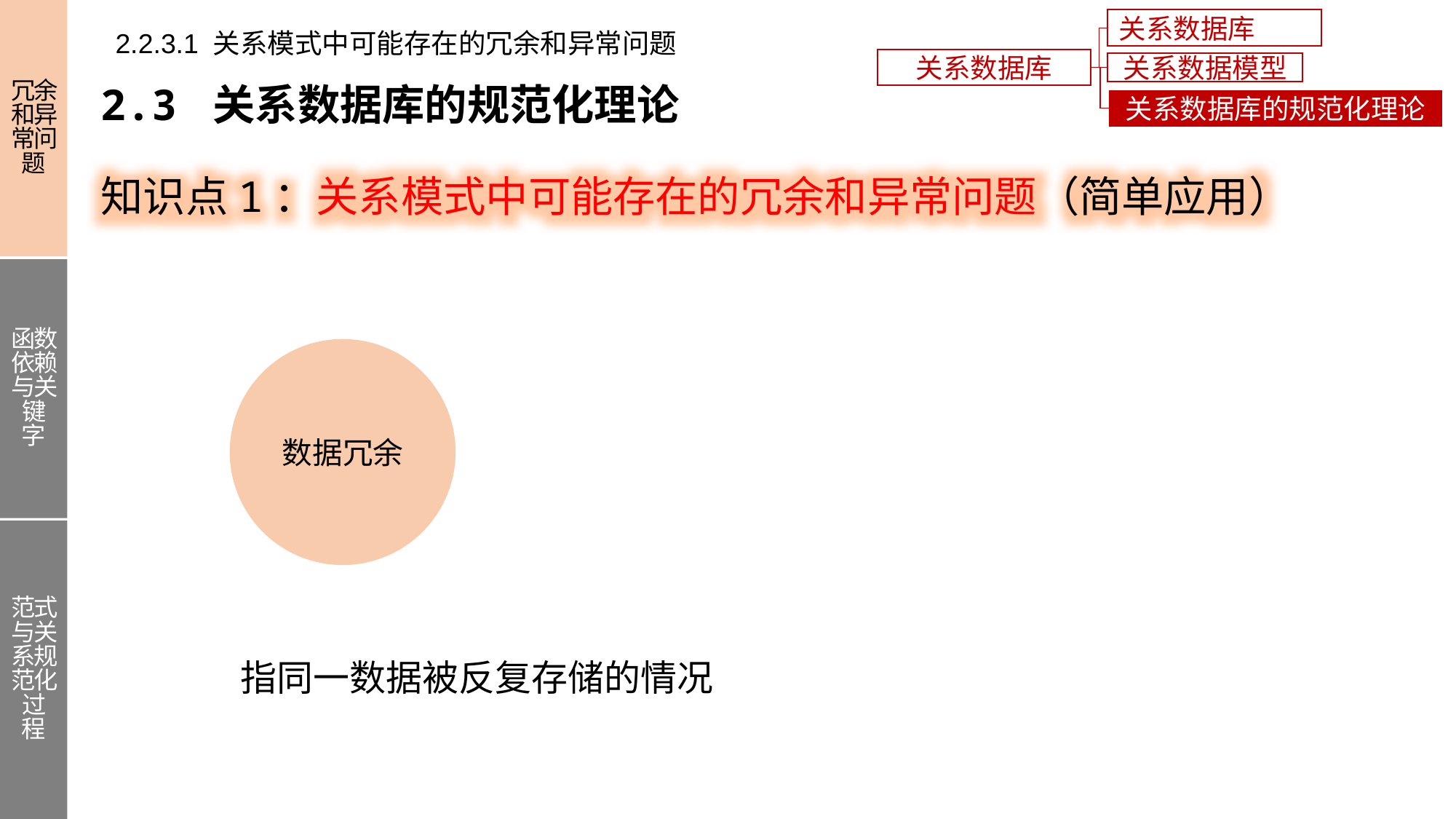

冗余和异常问题
函数依赖与关键字
范式与关系规范化过程
关系数据库概述
2.2.3.1 关系模式中可能存在的冗余和异常问题
关系数据库
关系数据模型
2.3 关系数据库的规范化理论
关系数据库的规范化理论
知识点1：关系模式中可能存在的冗余和异常问题（简单应用）
数据冗余
指同一数据被反复存储的情况